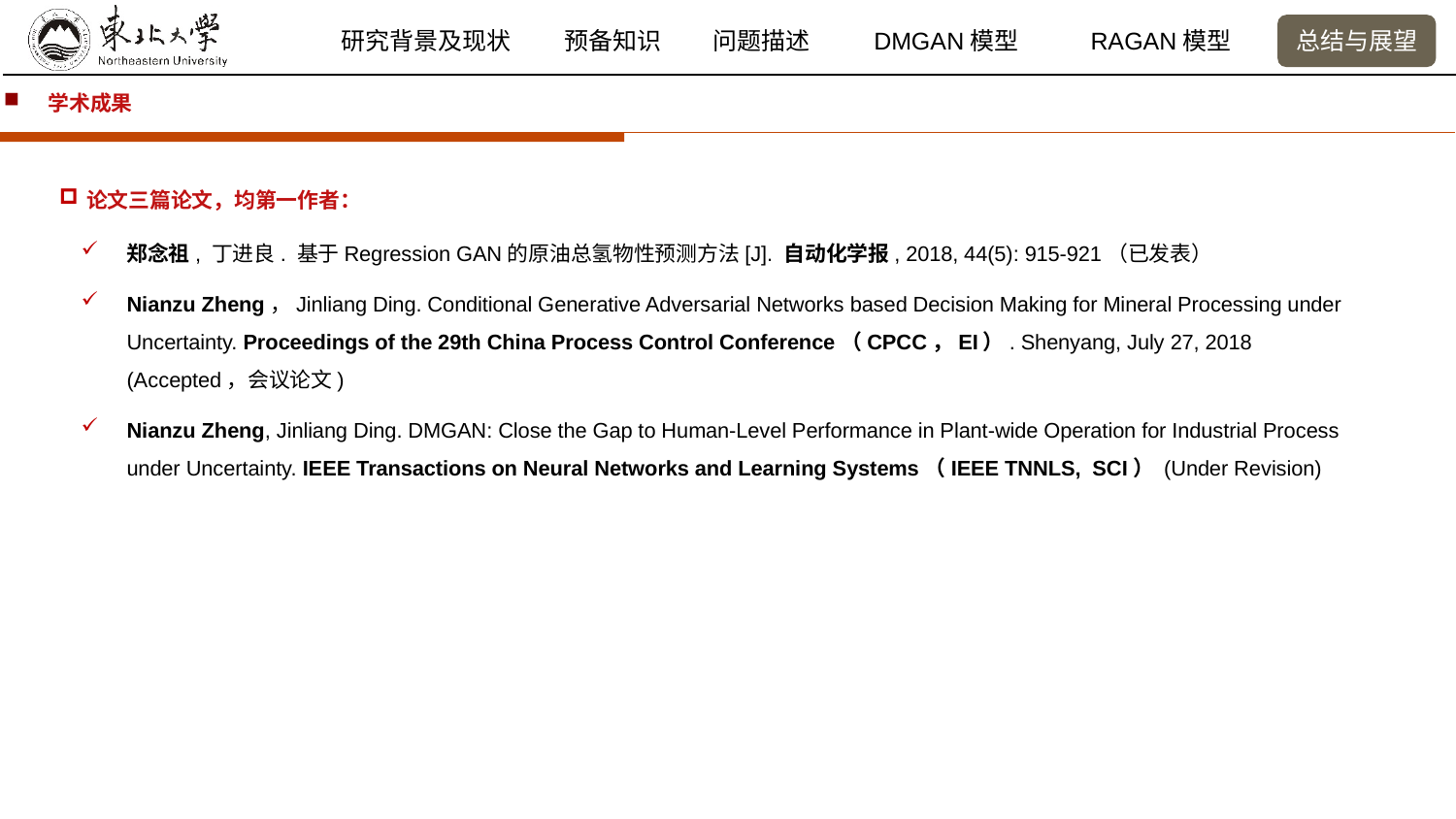

学术成果

论文三篇论文，均第一作者：
郑念祖, 丁进良. 基于Regression GAN的原油总氢物性预测方法[J]. 自动化学报, 2018, 44(5): 915-921（已发表）
Nianzu Zheng，Jinliang Ding. Conditional Generative Adversarial Networks based Decision Making for Mineral Processing under Uncertainty. Proceedings of the 29th China Process Control Conference（CPCC，EI）. Shenyang, July 27, 2018 (Accepted，会议论文)
Nianzu Zheng, Jinliang Ding. DMGAN: Close the Gap to Human-Level Performance in Plant-wide Operation for Industrial Process under Uncertainty. IEEE Transactions on Neural Networks and Learning Systems（IEEE TNNLS,  SCI） (Under Revision)